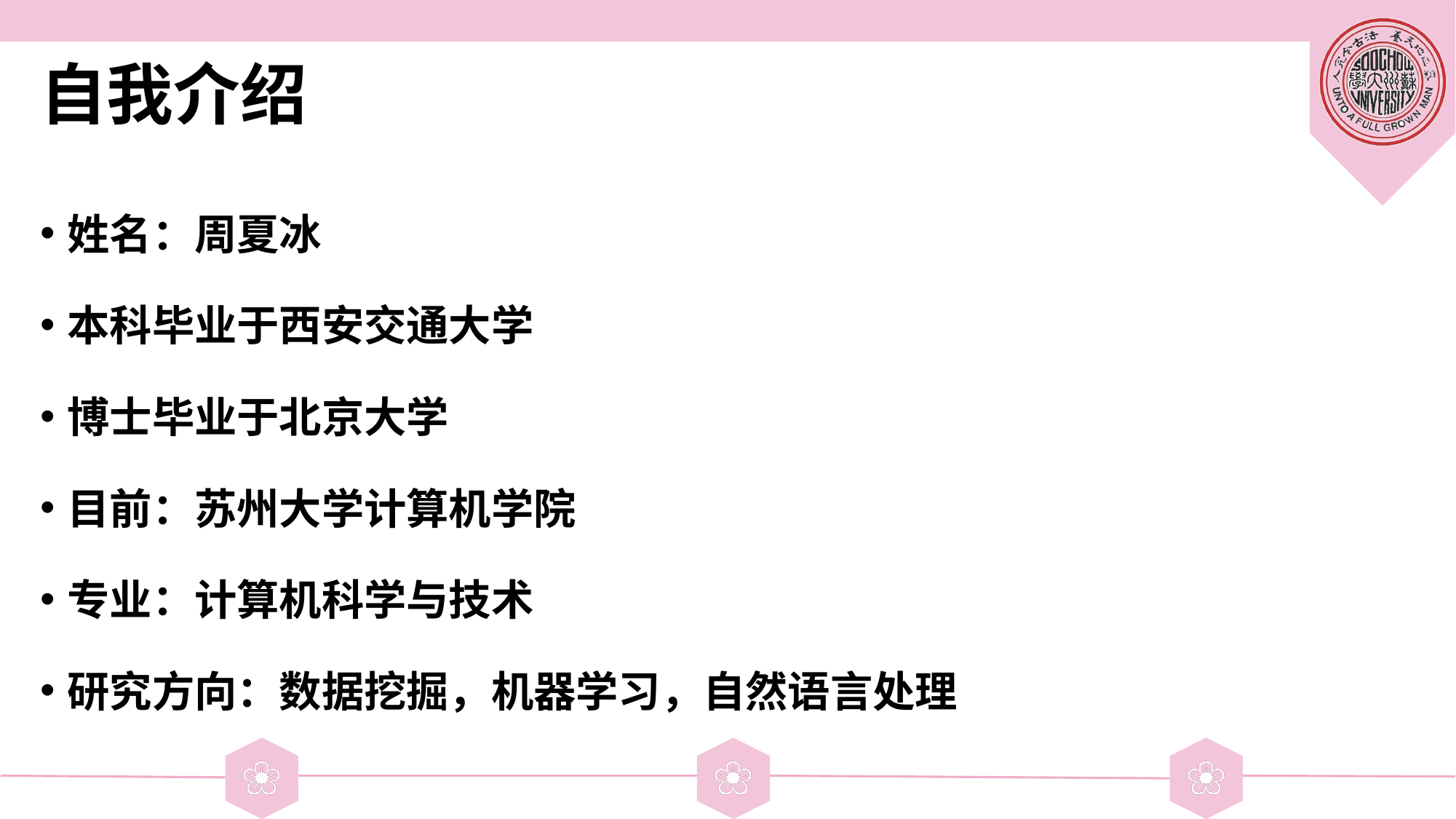

# 自我介绍
姓名：周夏冰
本科毕业于西安交通大学
博士毕业于北京大学
目前：苏州大学计算机学院
专业：计算机科学与技术
研究方向：数据挖掘，机器学习，自然语言处理